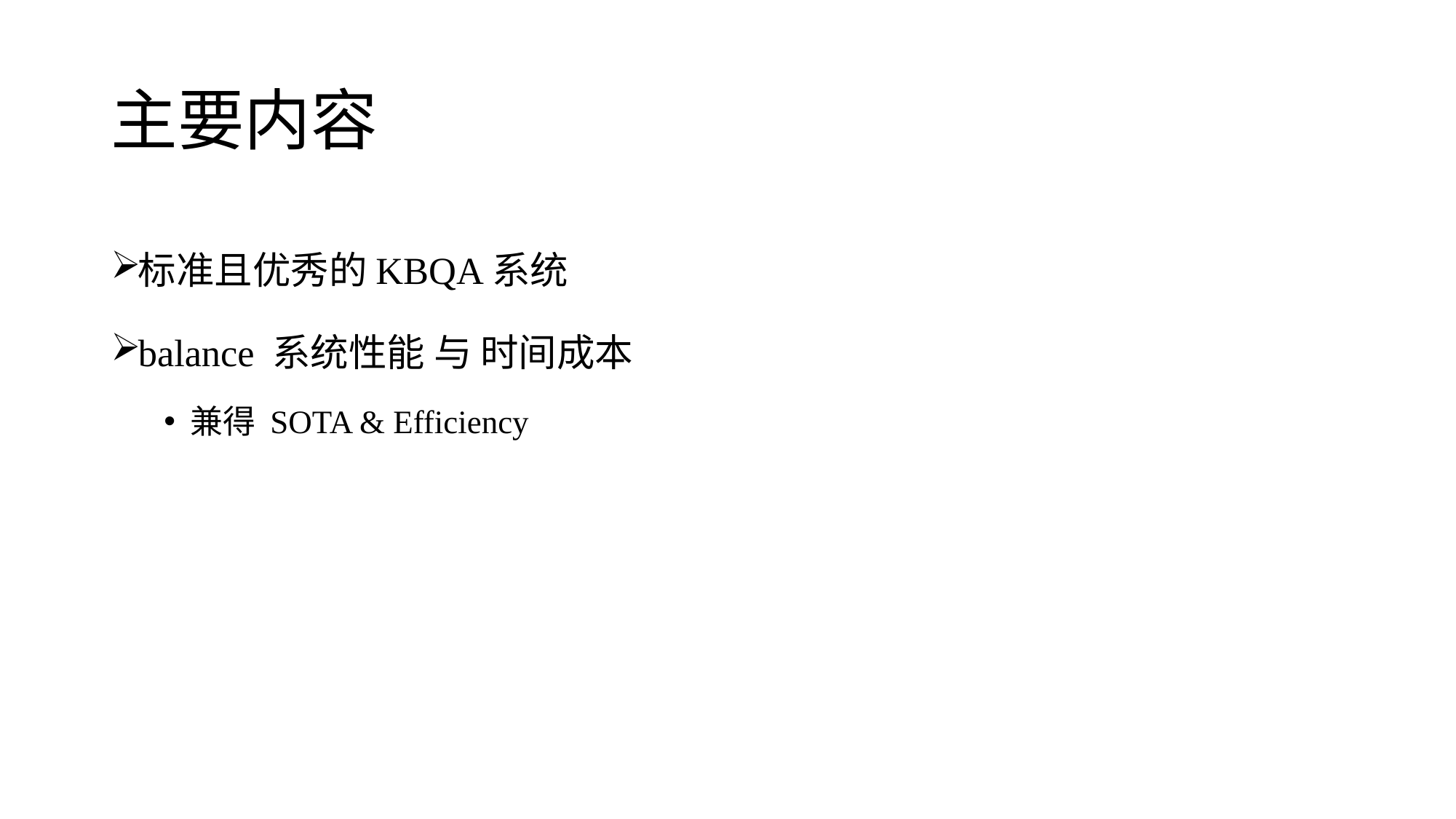

# 主要内容
标准且优秀的KBQA系统
balance 系统性能 与 时间成本
兼得 SOTA & Efficiency